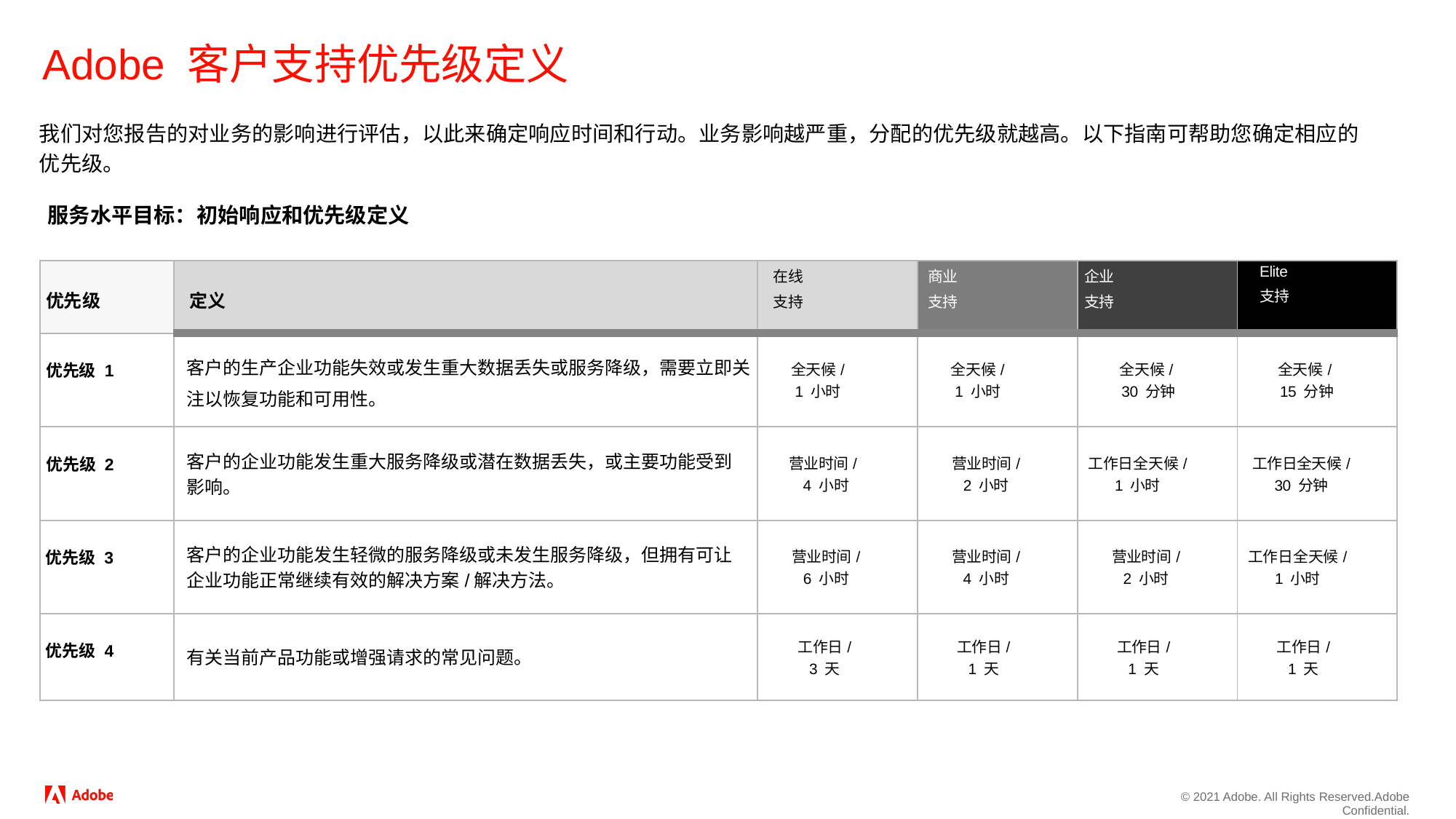

# Adobe 客户支持优先级定义
我们对您报告的对业务的影响进行评估，以此来确定响应时间和行动。业务影响越严重，分配的优先级就越高。以下指南可帮助您确定相应的
优先级。

服务水平目标：初始响应和优先级定义

| 优先级 | 定义 | 在线 支持 | 商业 支持 | 企业 支持 | Elite 支持 |
| --- | --- | --- | --- | --- | --- |
| 优先级 1 | 客户的生产企业功能失效或发生重大数据丢失或服务降级，需要立即关注以恢复功能和可用性。 | 全天候/ 1 小时 | 全天候/ 1 小时 | 全天候/ 30 分钟 | 全天候/ 15 分钟 |
| 优先级 2 | 客户的企业功能发生重大服务降级或潜在数据丢失，或主要功能受到影响。 | 营业时间/ 4 小时 | 营业时间/ 2 小时 | 工作日全天候/ 1 小时 | 工作日全天候/ 30 分钟 |
| 优先级 3 | 客户的企业功能发生轻微的服务降级或未发生服务降级，但拥有可让企业功能正常继续有效的解决方案/解决方法。 | 营业时间/ 6 小时 | 营业时间/ 4 小时 | 营业时间/ 2 小时 | 工作日全天候/ 1 小时 |
| 优先级 4 | 有关当前产品功能或增强请求的常见问题。 | 工作日/ 3 天 | 工作日/ 1 天 | 工作日/ 1 天 | 工作日/ 1 天 |